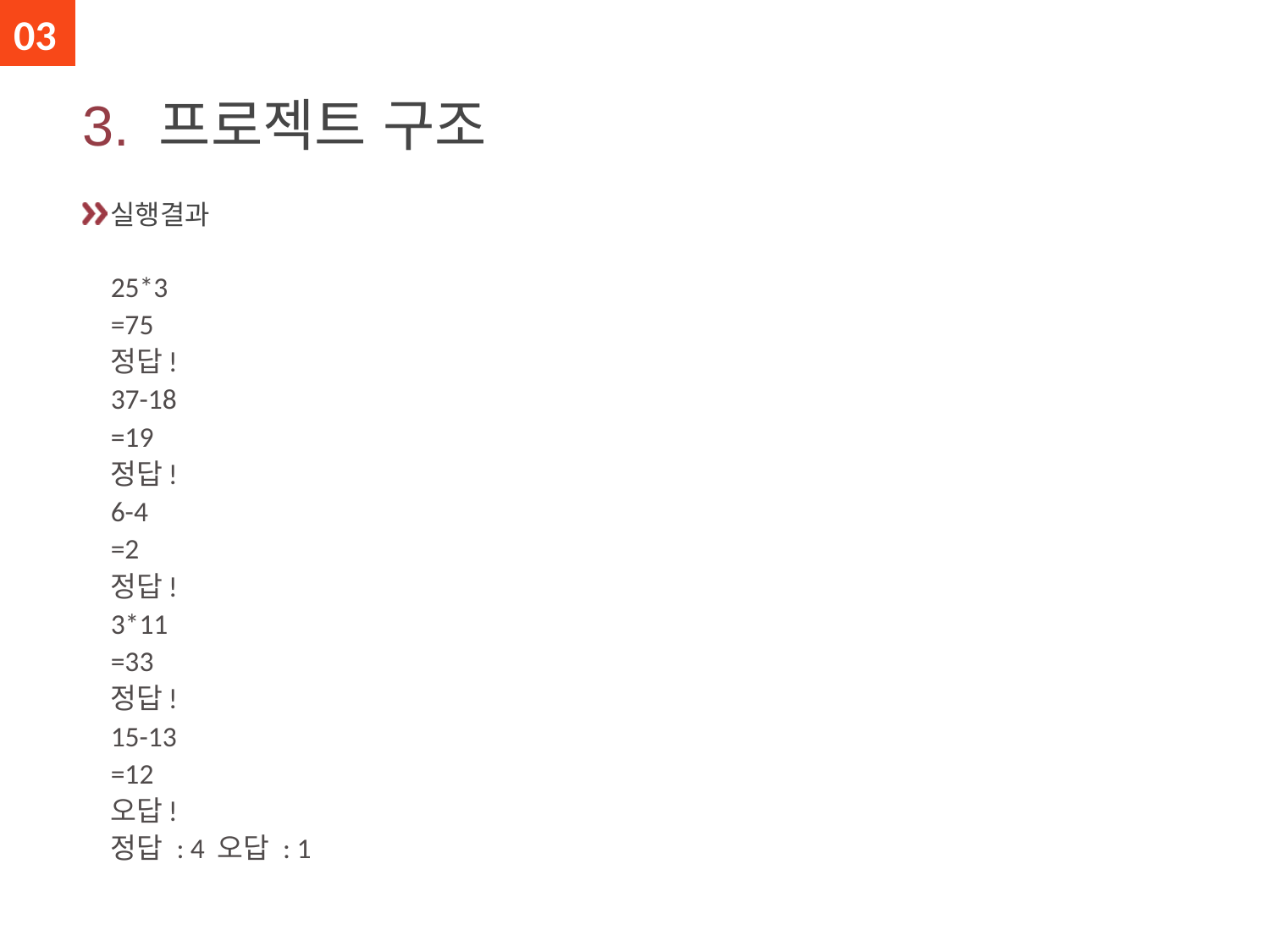

03
# 3. 프로젝트 구조
실행결과
25*3
=75
정답!
37-18
=19
정답!
6-4
=2
정답!
3*11
=33
정답!
15-13
=12
오답!
정답 : 4 오답 : 1